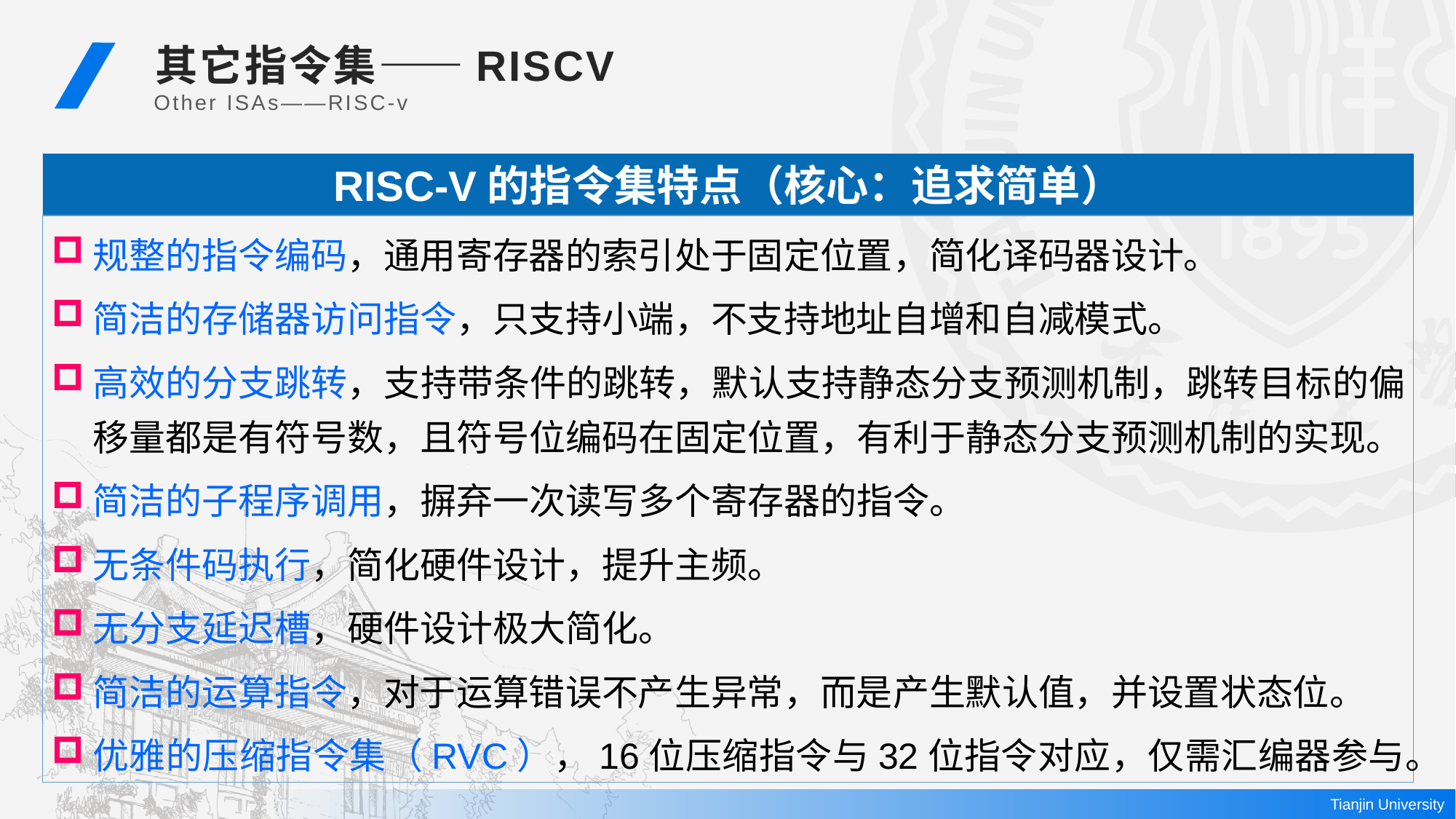

其它指令集——RISCV
Other ISAs——RISC-v
RISC-V的指令集特点（核心：追求简单）
规整的指令编码，通用寄存器的索引处于固定位置，简化译码器设计。
简洁的存储器访问指令，只支持小端，不支持地址自增和自减模式。
高效的分支跳转，支持带条件的跳转，默认支持静态分支预测机制，跳转目标的偏移量都是有符号数，且符号位编码在固定位置，有利于静态分支预测机制的实现。
简洁的子程序调用，摒弃一次读写多个寄存器的指令。
无条件码执行，简化硬件设计，提升主频。
无分支延迟槽，硬件设计极大简化。
简洁的运算指令，对于运算错误不产生异常，而是产生默认值，并设置状态位。
优雅的压缩指令集（RVC），16位压缩指令与32位指令对应，仅需汇编器参与。